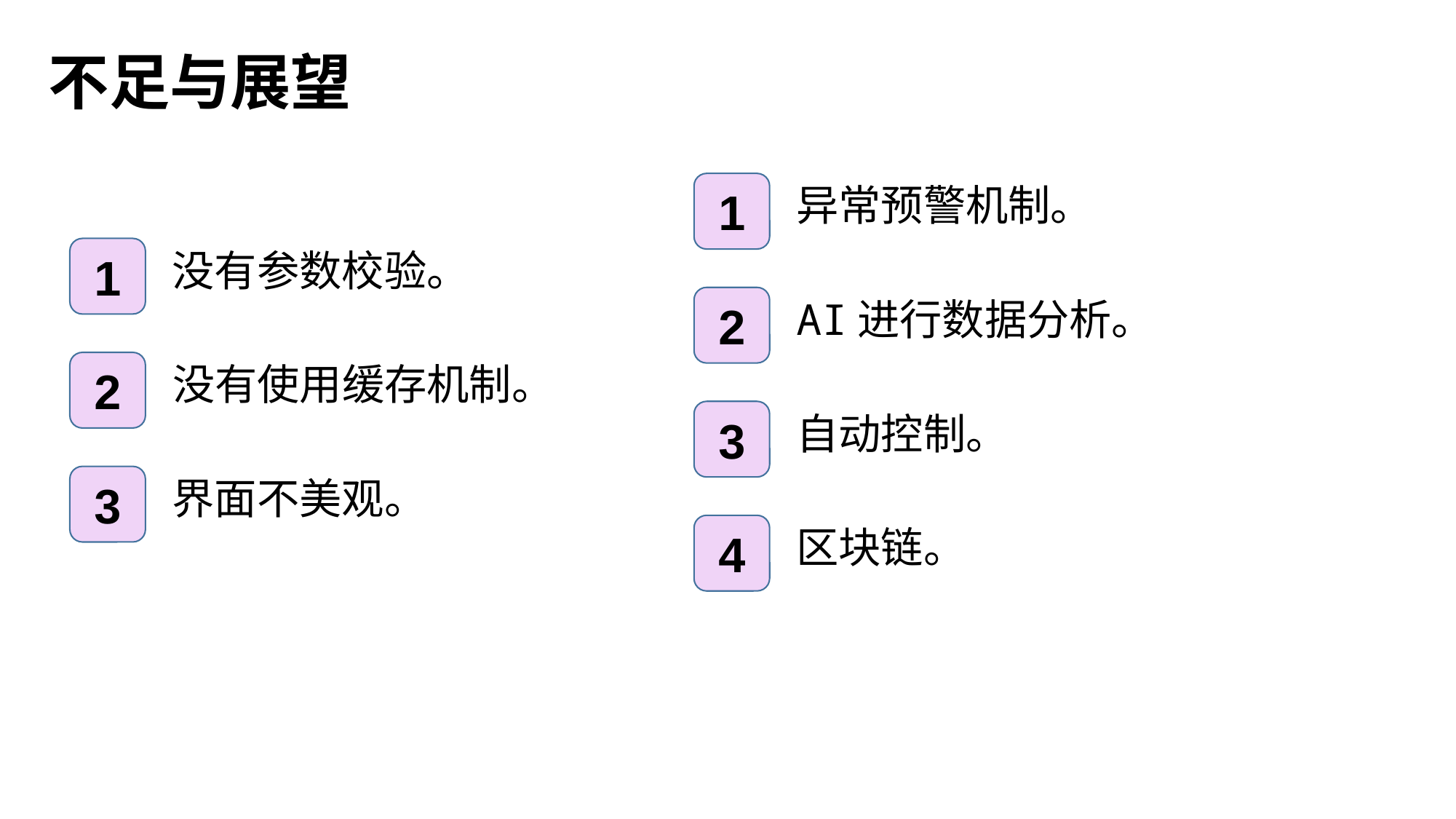

不足与展望
1
异常预警机制。
2
AI进行数据分析。
3
自动控制。
4
区块链。
1
没有参数校验。
2
没有使用缓存机制。
3
界面不美观。